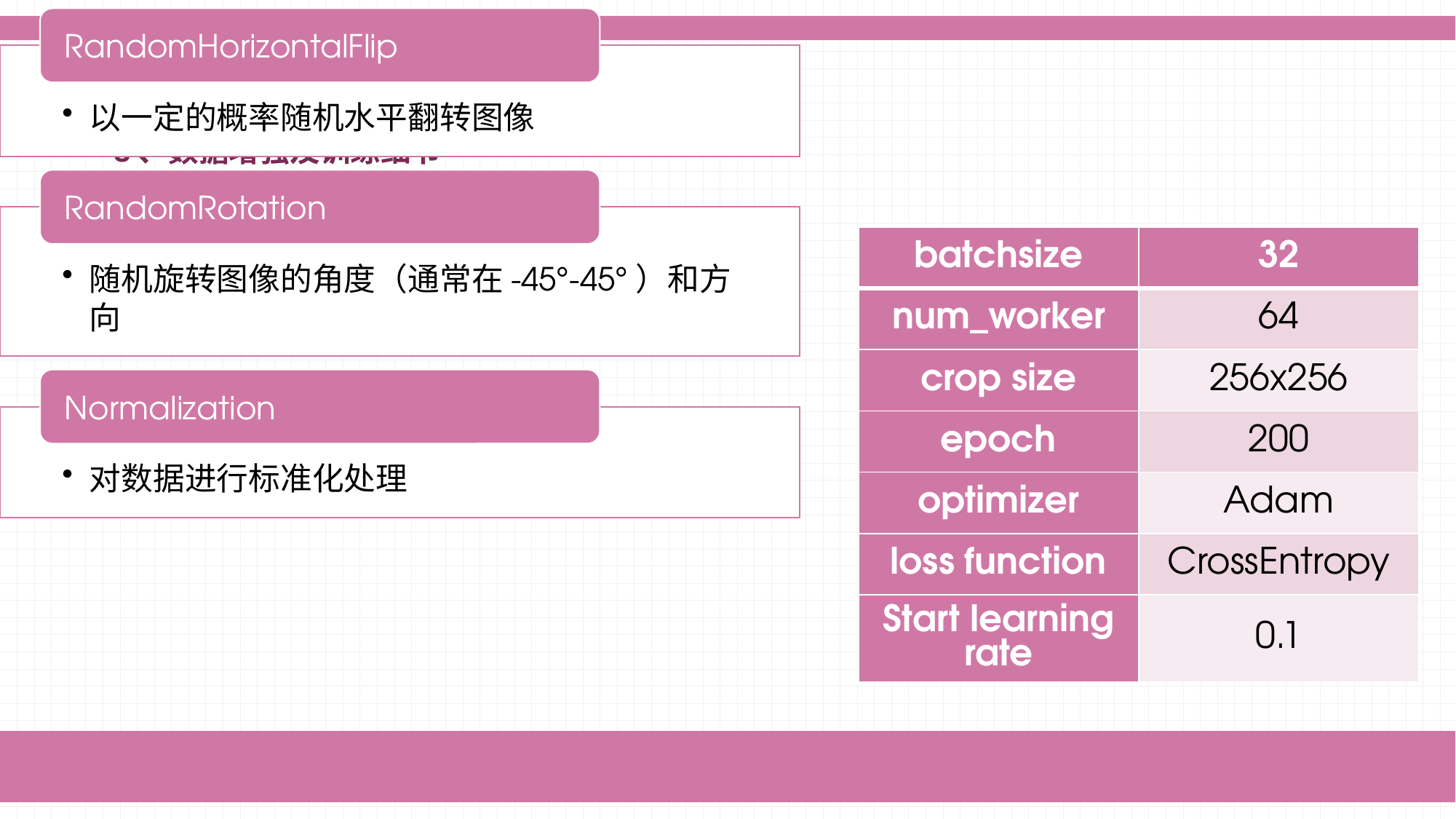

PART FOUR 实验步骤
3、数据增强及训练细节
以一定的概率随机水平翻转图像
RandomHorizontalFlip
随机旋转图像的角度（通常在-45°-45°）和方向
RandomRotation
对数据进行标准化处理
Normalization
| batchsize | 32 |
| --- | --- |
| num\_worker | 64 |
| crop size | 256x256 |
| epoch | 200 |
| optimizer | Adam |
| loss function | CrossEntropy |
| Start learning rate | 0.1 |